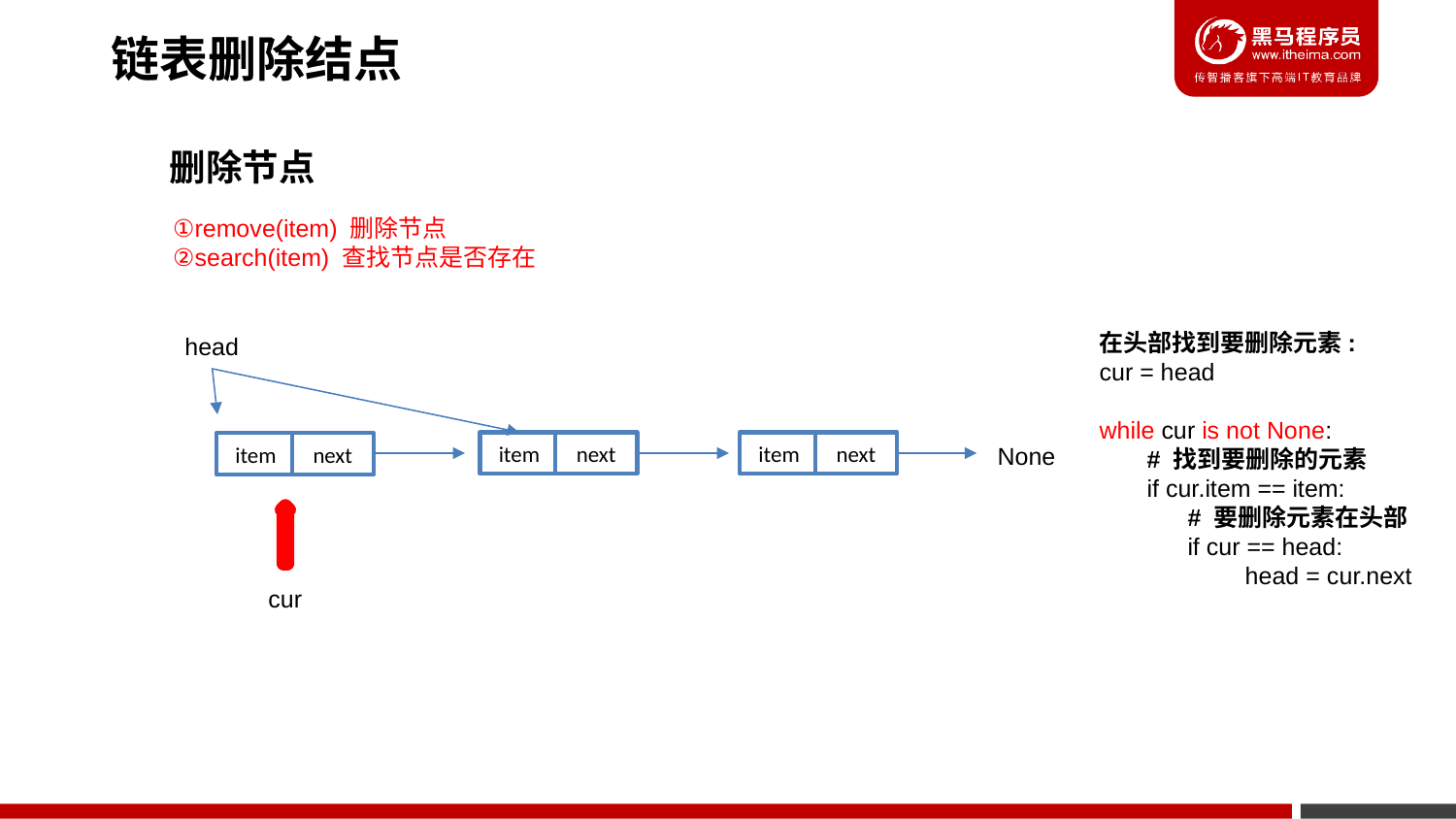

链表删除结点
删除节点
①remove(item) 删除节点
②search(item) 查找节点是否存在
在头部找到要删除元素:
cur = head

while cur is not None:
       # 找到要删除的元素
       if cur.item == item:
             # 要删除元素在头部
             if cur == head:
	head = cur.next

head
next
next
item
item
next
item
None

cur